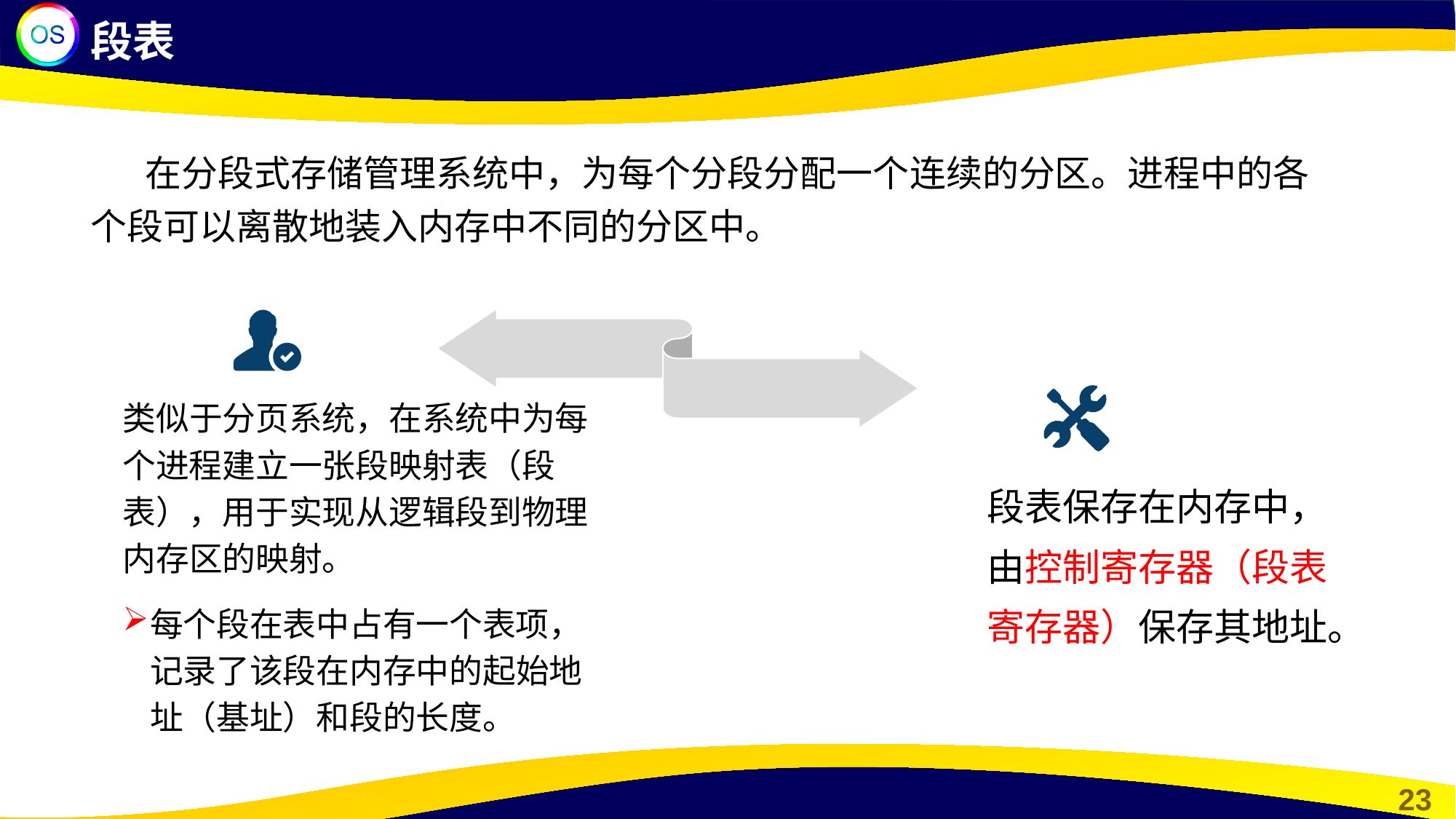

段表
在分段式存储管理系统中，为每个分段分配一个连续的分区。进程中的各个段可以离散地装入内存中不同的分区中。

类似于分页系统，在系统中为每个进程建立一张段映射表（段表），用于实现从逻辑段到物理内存区的映射。
每个段在表中占有一个表项，记录了该段在内存中的起始地址（基址）和段的长度。

段表保存在内存中，由控制寄存器（段表寄存器）保存其地址。